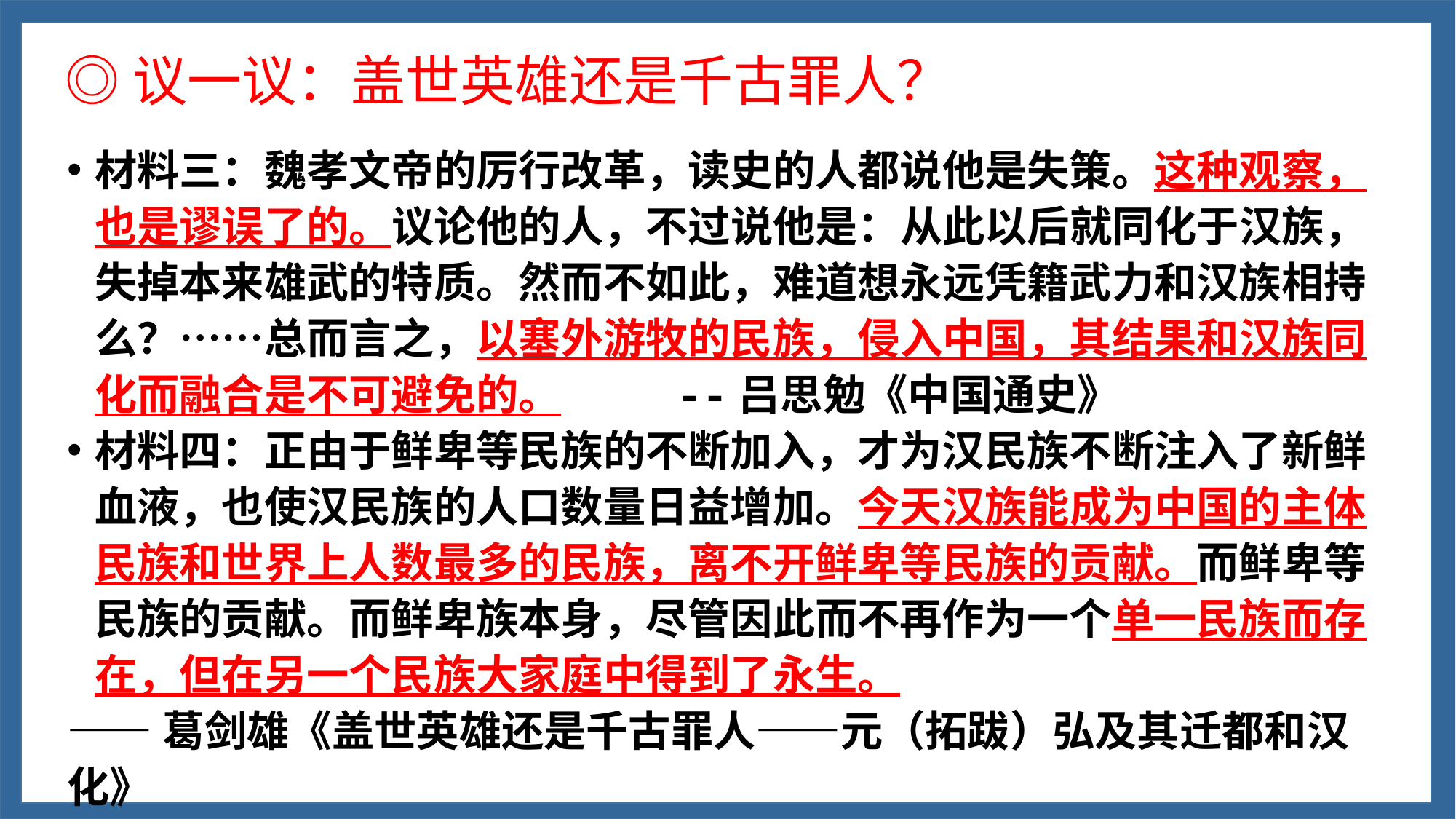

◎议一议：盖世英雄还是千古罪人？
材料三：魏孝文帝的厉行改革，读史的人都说他是失策。这种观察，也是谬误了的。议论他的人，不过说他是：从此以后就同化于汉族，失掉本来雄武的特质。然而不如此，难道想永远凭籍武力和汉族相持么？……总而言之，以塞外游牧的民族，侵入中国，其结果和汉族同化而融合是不可避免的。           --吕思勉《中国通史》
材料四：正由于鲜卑等民族的不断加入，才为汉民族不断注入了新鲜血液，也使汉民族的人口数量日益增加。今天汉族能成为中国的主体民族和世界上人数最多的民族，离不开鲜卑等民族的贡献。而鲜卑等民族的贡献。而鲜卑族本身，尽管因此而不再作为一个单一民族而存在，但在另一个民族大家庭中得到了永生。
——葛剑雄《盖世英雄还是千古罪人——元（拓跋）弘及其迁都和汉化》